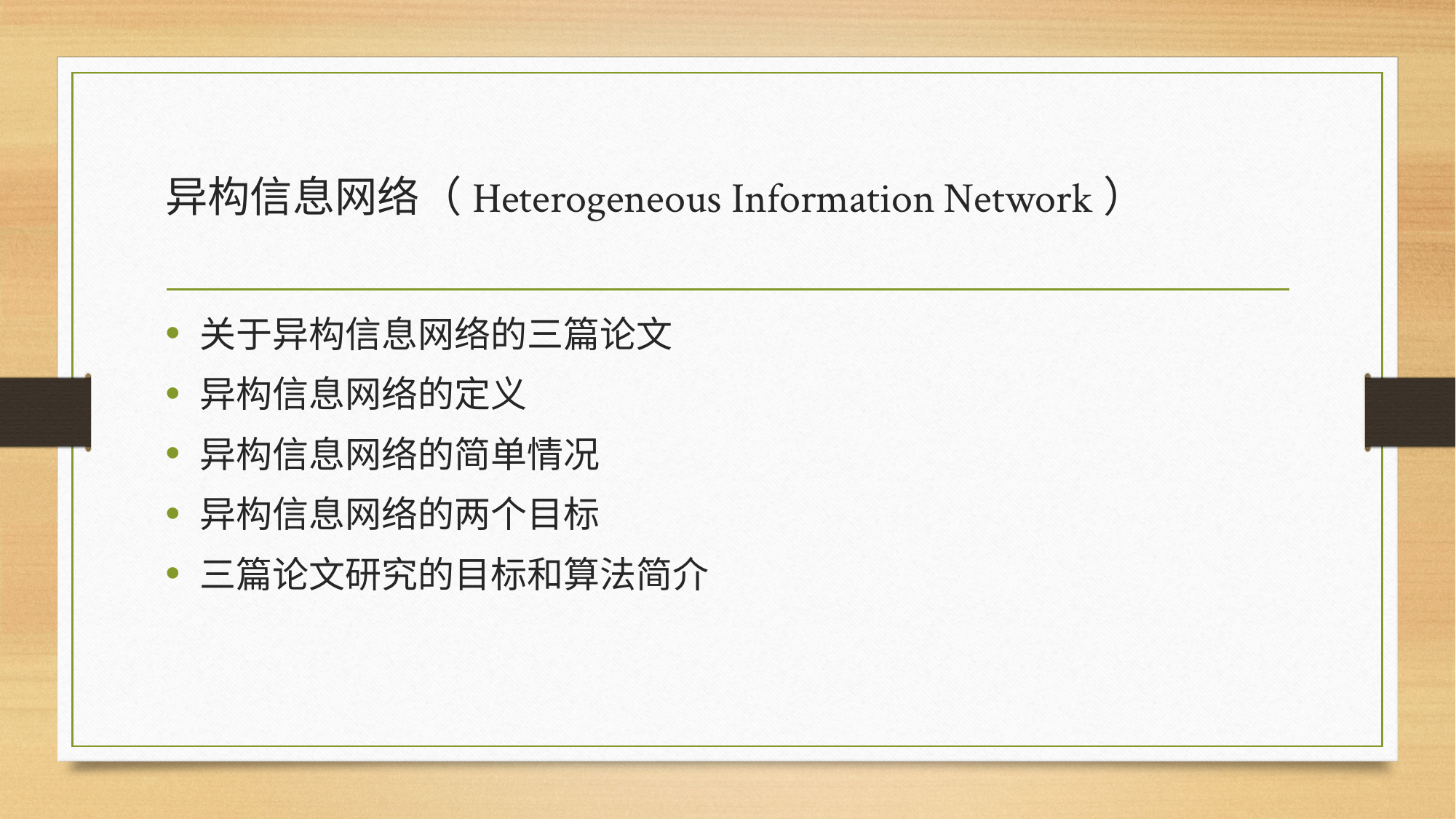

# 异构信息网络（Heterogeneous Information Network）
关于异构信息网络的三篇论文
异构信息网络的定义
异构信息网络的简单情况
异构信息网络的两个目标
三篇论文研究的目标和算法简介